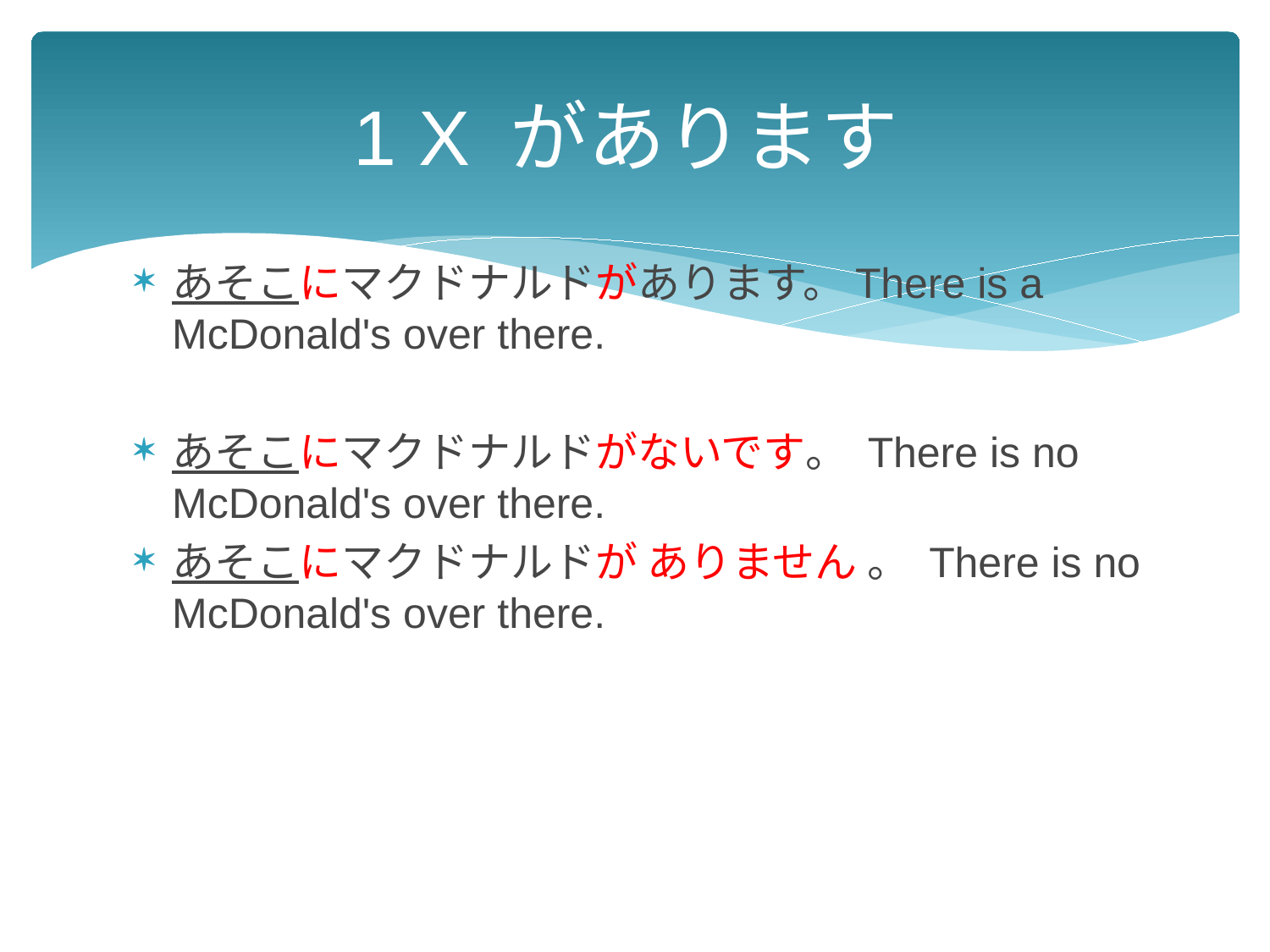

# 1 X があります
あそこにマクドナルドがあります。There is a McDonald's over there.

あそこにマクドナルドがないです。 There is no McDonald's over there.
あそこにマクドナルドが ありません 。 There is no McDonald's over there.